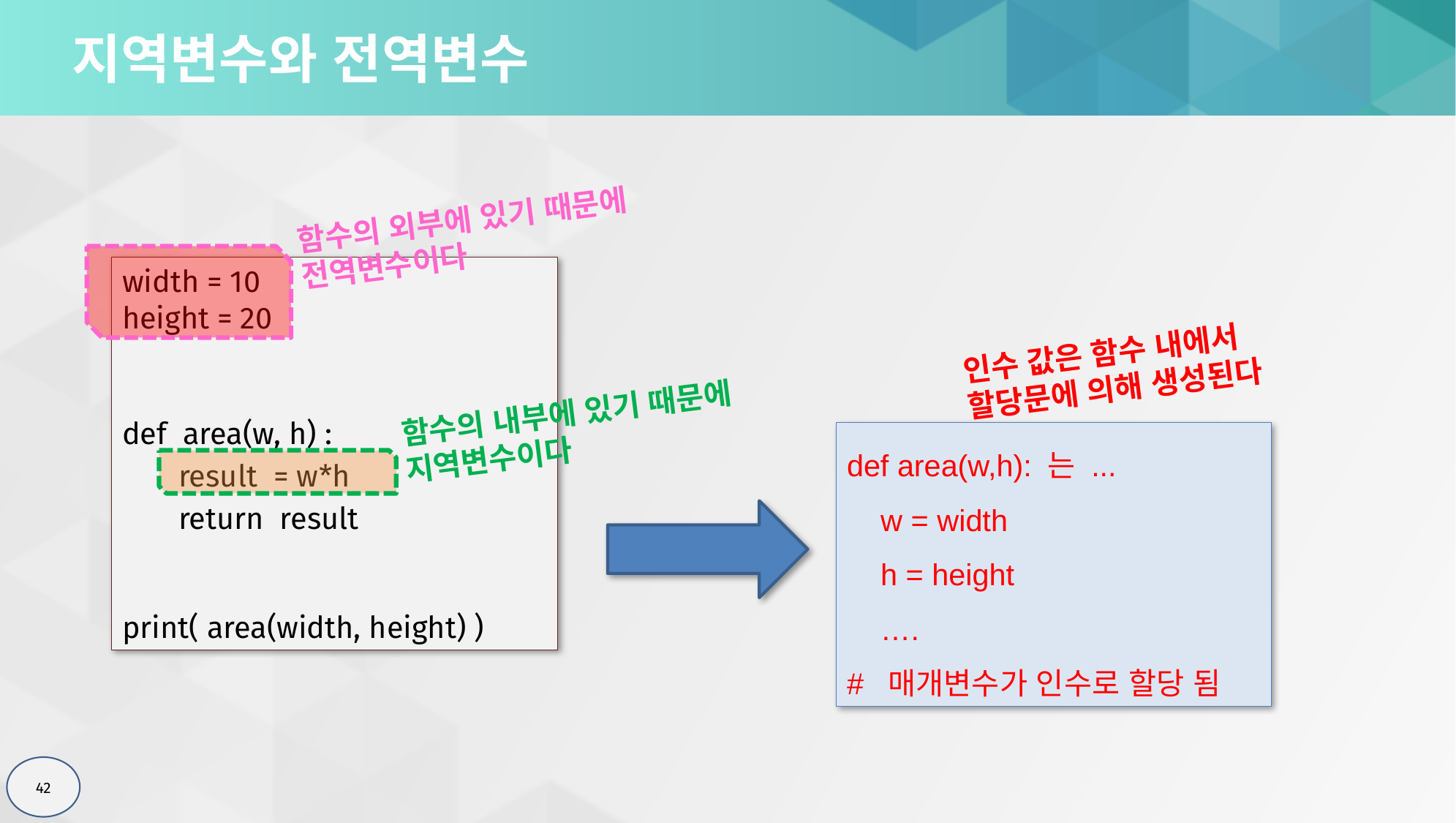

# 지역변수와 전역변수
함수의 외부에 있기 때문에
전역변수이다

width = 10
height = 20

def  area(w, h) :
       result  = w*h
       return  result

print( area(width, height) )

함수의 내부에 있기 때문에
지역변수이다
인수 값은 함수 내에서 할당문에 의해 생성된다
def area(w,h): 는 ...
    w = width
    h = height
    ….
#  매개변수가 인수로 할당 됨